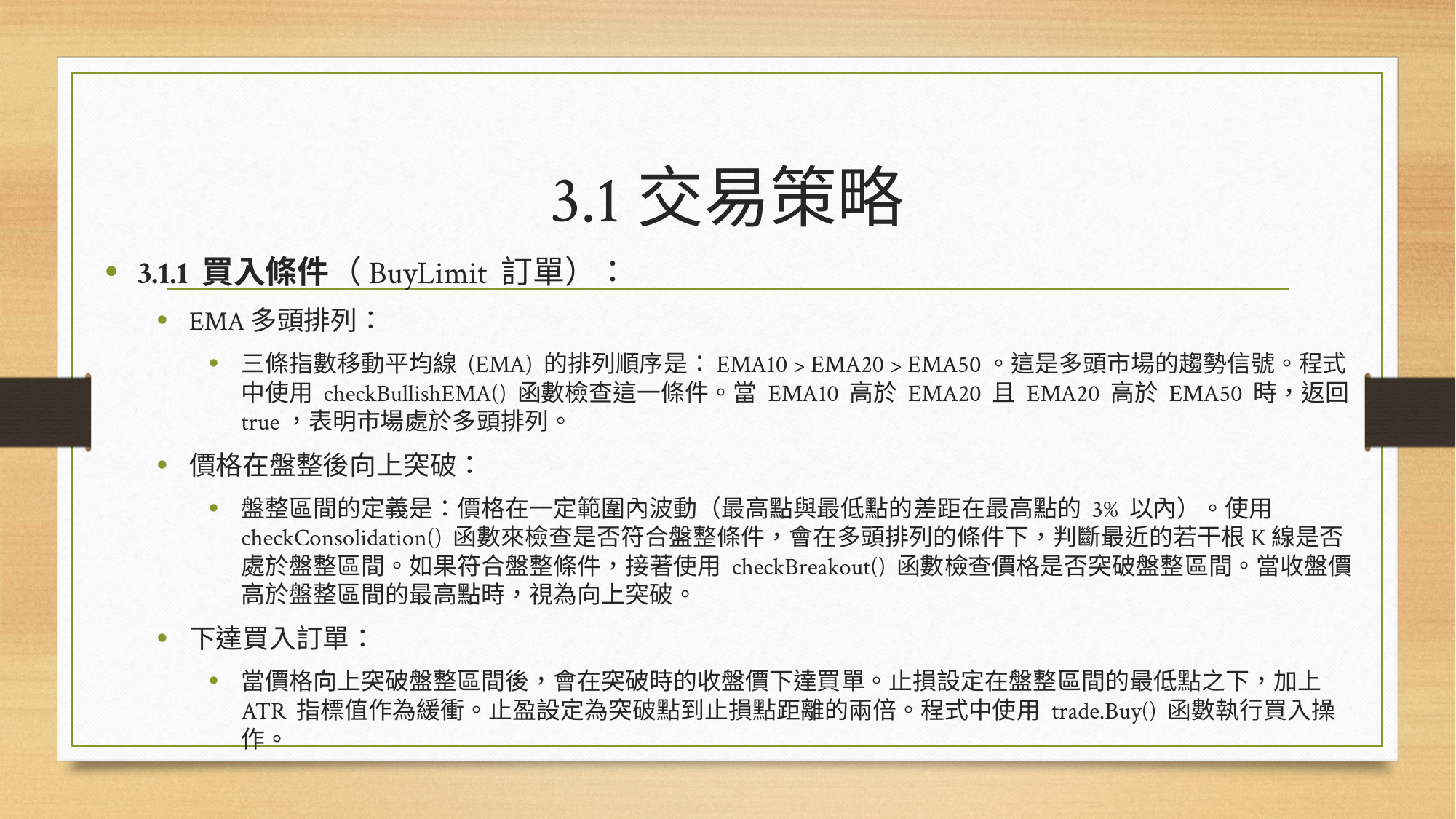

# 3.1交易策略
3.1.1 買入條件（BuyLimit 訂單）：
EMA多頭排列：
三條指數移動平均線 (EMA) 的排列順序是：EMA10 > EMA20 > EMA50。這是多頭市場的趨勢信號。程式中使用 checkBullishEMA() 函數檢查這一條件。當 EMA10 高於 EMA20 且 EMA20 高於 EMA50 時，返回 true，表明市場處於多頭排列。
價格在盤整後向上突破：
盤整區間的定義是：價格在一定範圍內波動（最高點與最低點的差距在最高點的 3% 以內）。使用 checkConsolidation() 函數來檢查是否符合盤整條件，會在多頭排列的條件下，判斷最近的若干根K線是否處於盤整區間。如果符合盤整條件，接著使用 checkBreakout() 函數檢查價格是否突破盤整區間。當收盤價高於盤整區間的最高點時，視為向上突破。
下達買入訂單：
當價格向上突破盤整區間後，會在突破時的收盤價下達買單。止損設定在盤整區間的最低點之下，加上 ATR 指標值作為緩衝。止盈設定為突破點到止損點距離的兩倍。程式中使用 trade.Buy() 函數執行買入操作。